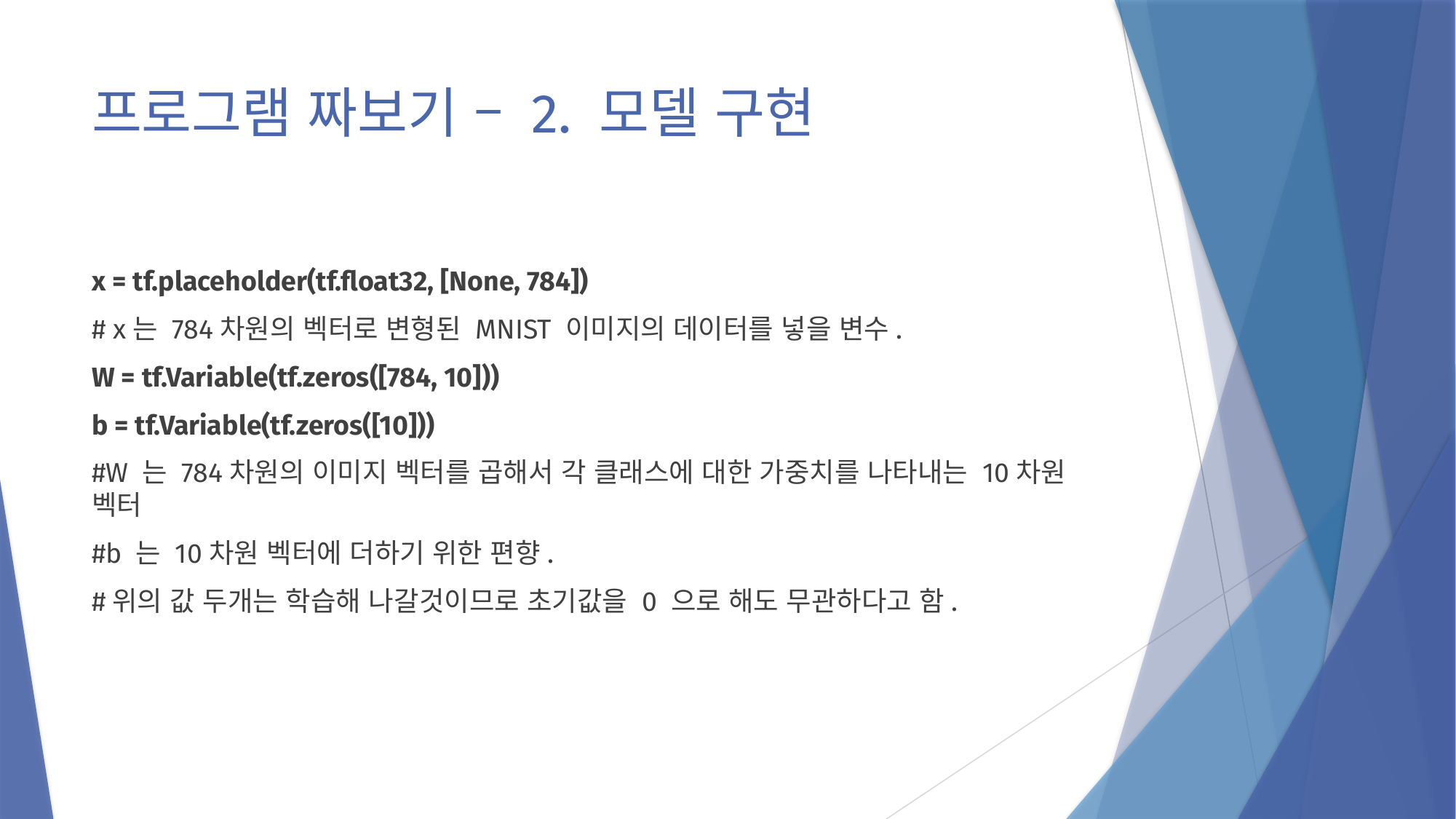

# 프로그램 짜보기 – 2. 모델 구현
x = tf.placeholder(tf.float32, [None, 784])
# x는 784차원의 벡터로 변형된 MNIST 이미지의 데이터를 넣을 변수.
W = tf.Variable(tf.zeros([784, 10]))
b = tf.Variable(tf.zeros([10]))
#W 는 784차원의 이미지 벡터를 곱해서 각 클래스에 대한 가중치를 나타내는 10차원 벡터
#b 는 10차원 벡터에 더하기 위한 편향.
#위의 값 두개는 학습해 나갈것이므로 초기값을 0 으로 해도 무관하다고 함.